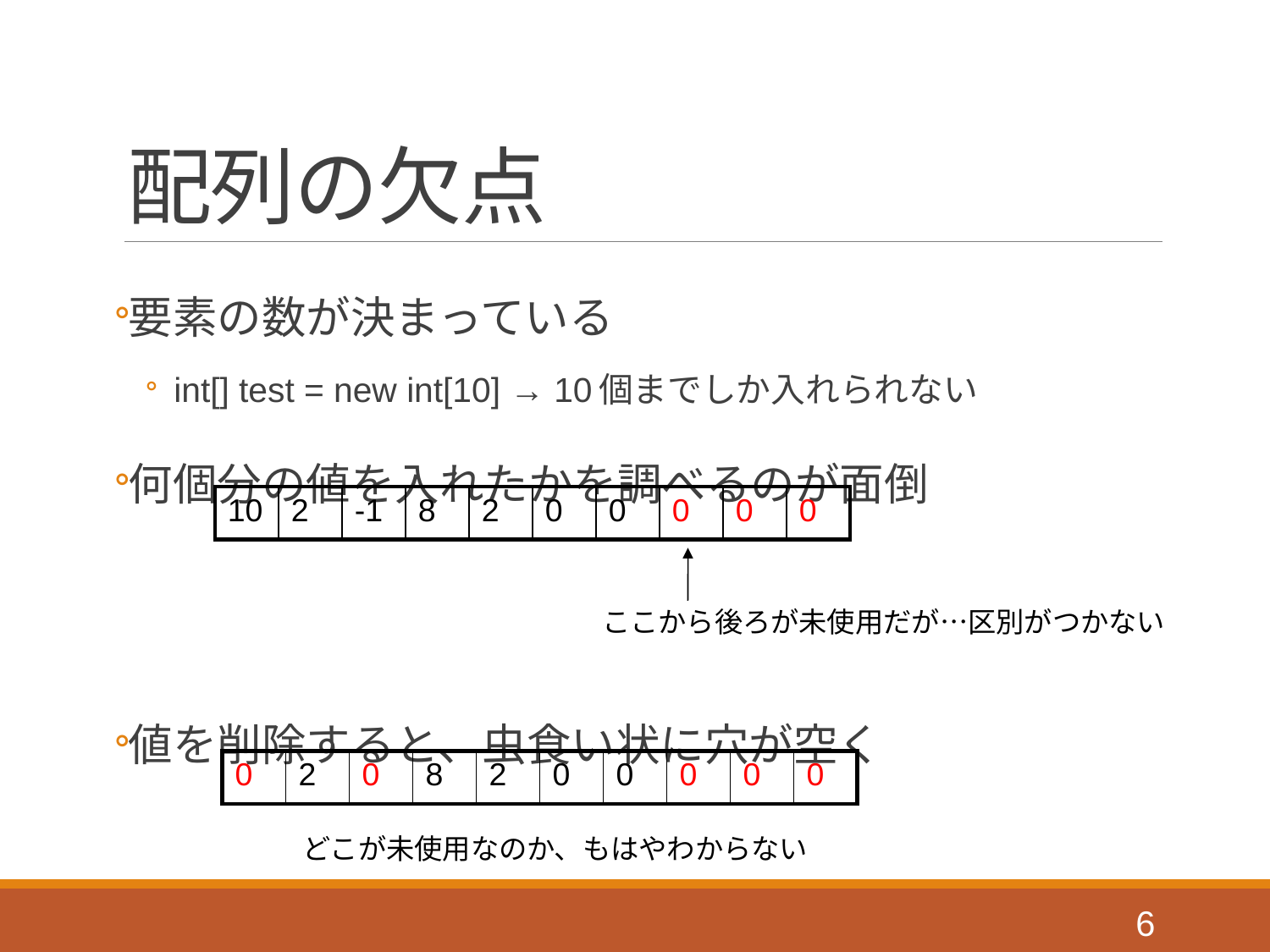

# 配列の欠点
要素の数が決まっている
int[] test = new int[10] → 10個までしか入れられない
何個分の値を入れたかを調べるのが面倒

値を削除すると、虫食い状に穴が空く
| 10 | 2 | -1 | 8 | 2 | 0 | 0 | 0 | 0 | 0 |
| --- | --- | --- | --- | --- | --- | --- | --- | --- | --- |

ここから後ろが未使用だが…区別がつかない
| 0 | 2 | 0 | 8 | 2 | 0 | 0 | 0 | 0 | 0 |
| --- | --- | --- | --- | --- | --- | --- | --- | --- | --- |
どこが未使用なのか、もはやわからない
6